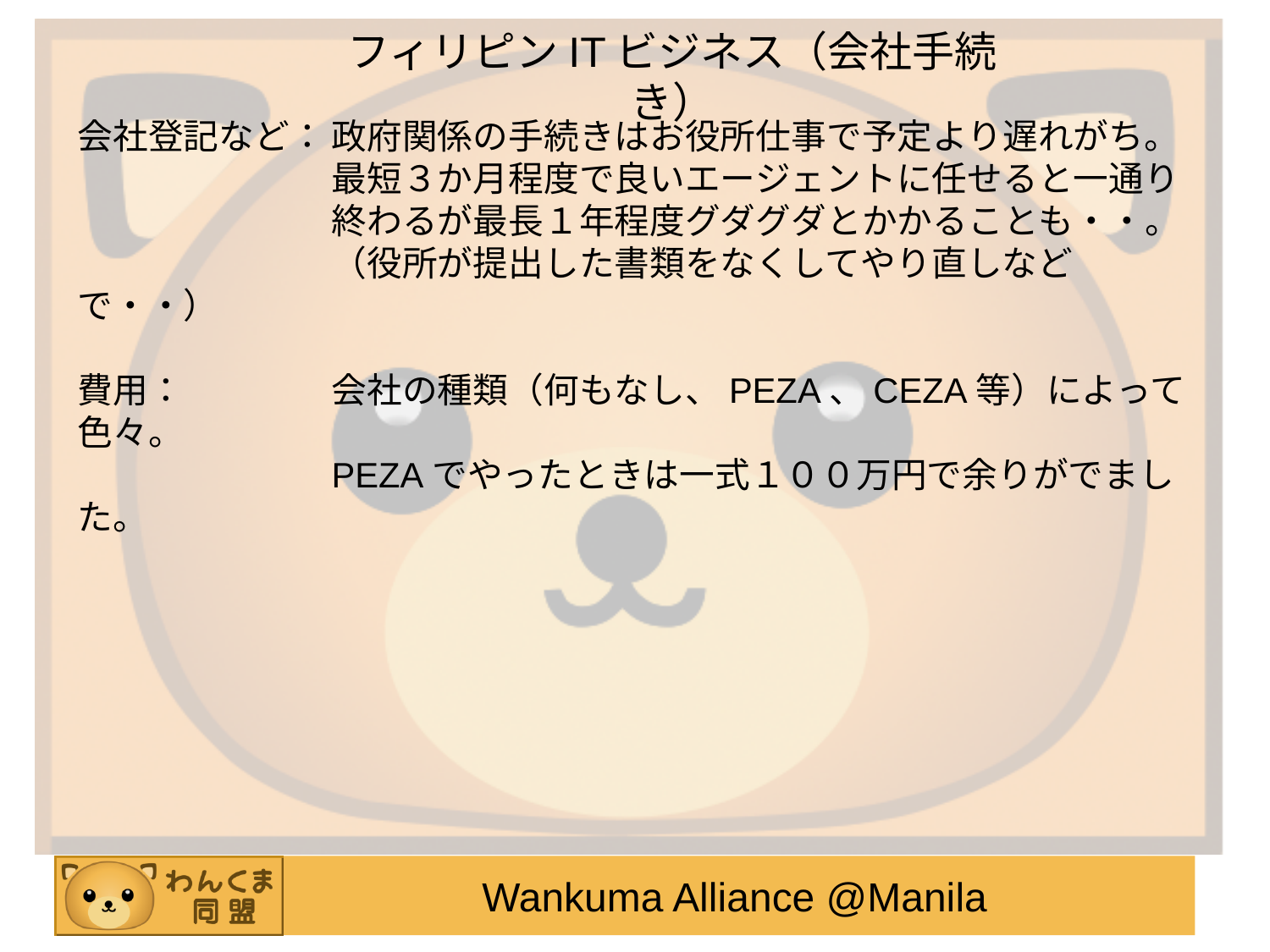

フィリピンITビジネス（会社手続き）
会社登記など：	政府関係の手続きはお役所仕事で予定より遅れがち。
		最短３か月程度で良いエージェントに任せると一通り
		終わるが最長１年程度グダグダとかかることも・・。
		（役所が提出した書類をなくしてやり直しなどで・・）

費用：		会社の種類（何もなし、PEZA、CEZA等）によって色々。
		PEZAでやったときは一式１００万円で余りがでました。